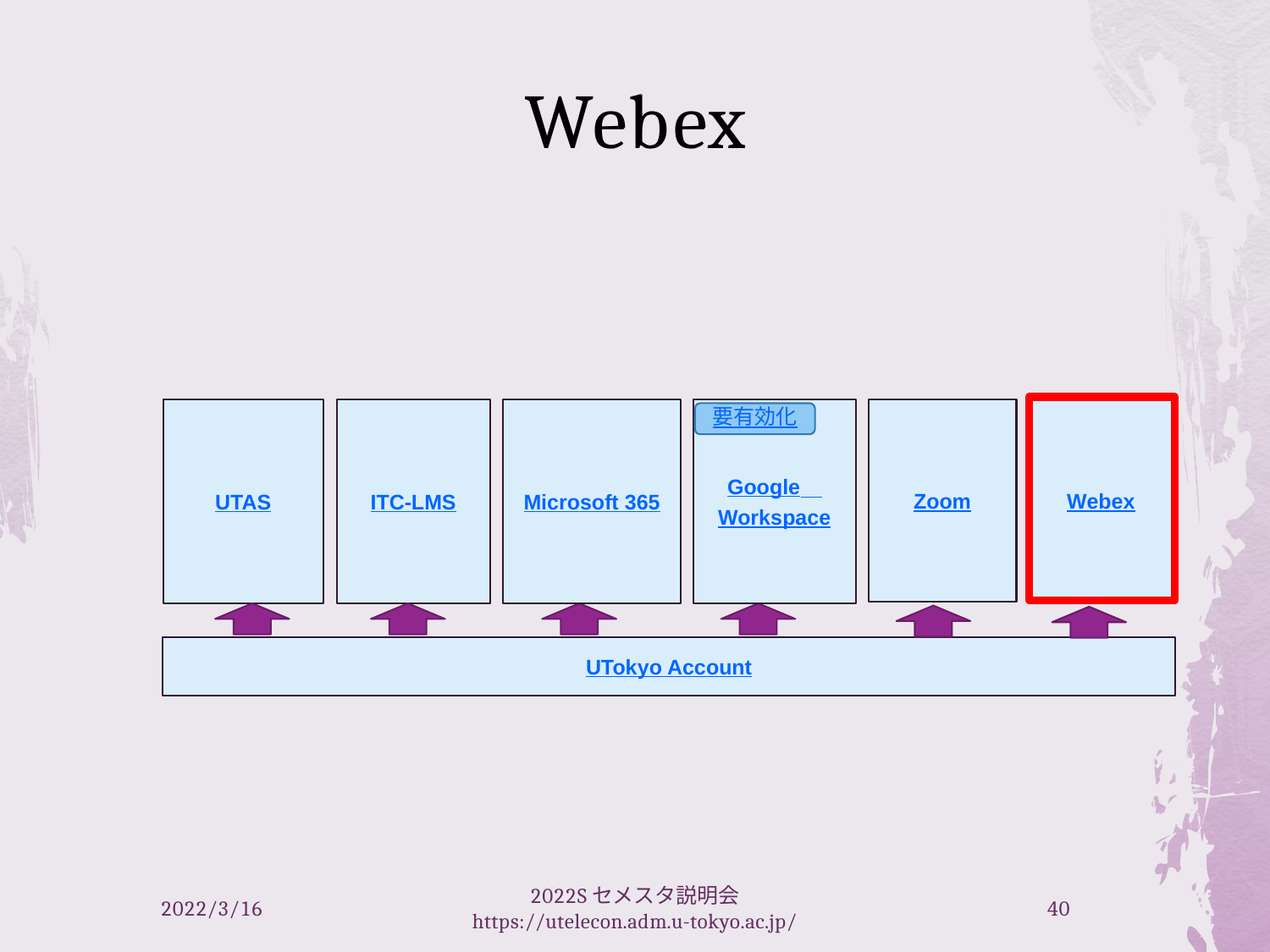

# Webex

UTAS
ITC-LMS
Microsoft 365
Google　Workspace
Zoom
Webex

UTokyo Account
要有効化
2022/3/16
2022Sセメスタ説明会 https://utelecon.adm.u-tokyo.ac.jp/
40